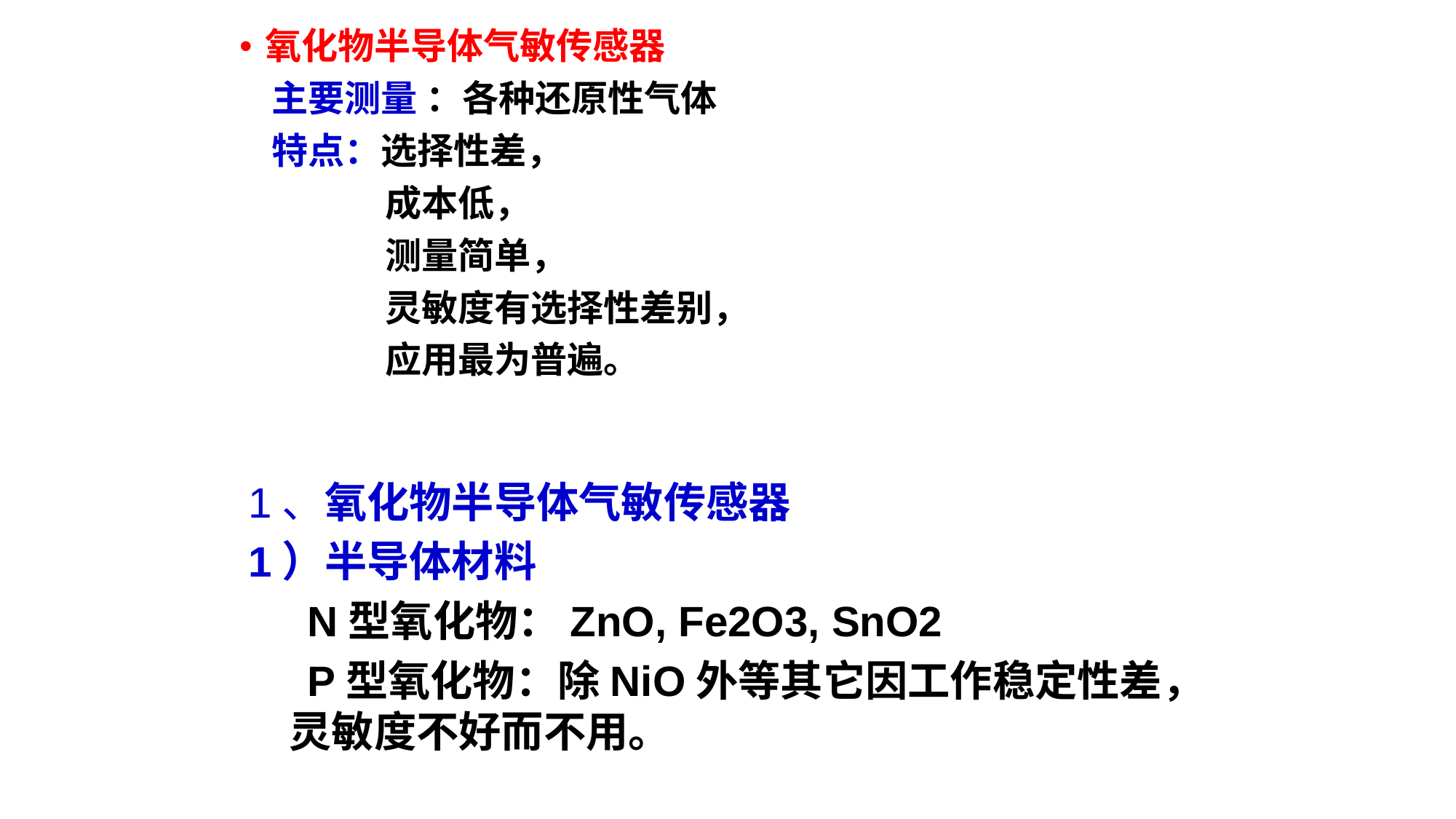

氧化物半导体气敏传感器
   主要测量 ：各种还原性气体
   特点：选择性差，
　　　　成本低，
　　　　测量简单，
　　　　灵敏度有选择性差别，
　　　　应用最为普遍。

1、氧化物半导体气敏传感器
1）半导体材料
     N型氧化物：ZnO, Fe2O3, SnO2
     P型氧化物：除NiO外等其它因工作稳定性差，灵敏度不好而不用。